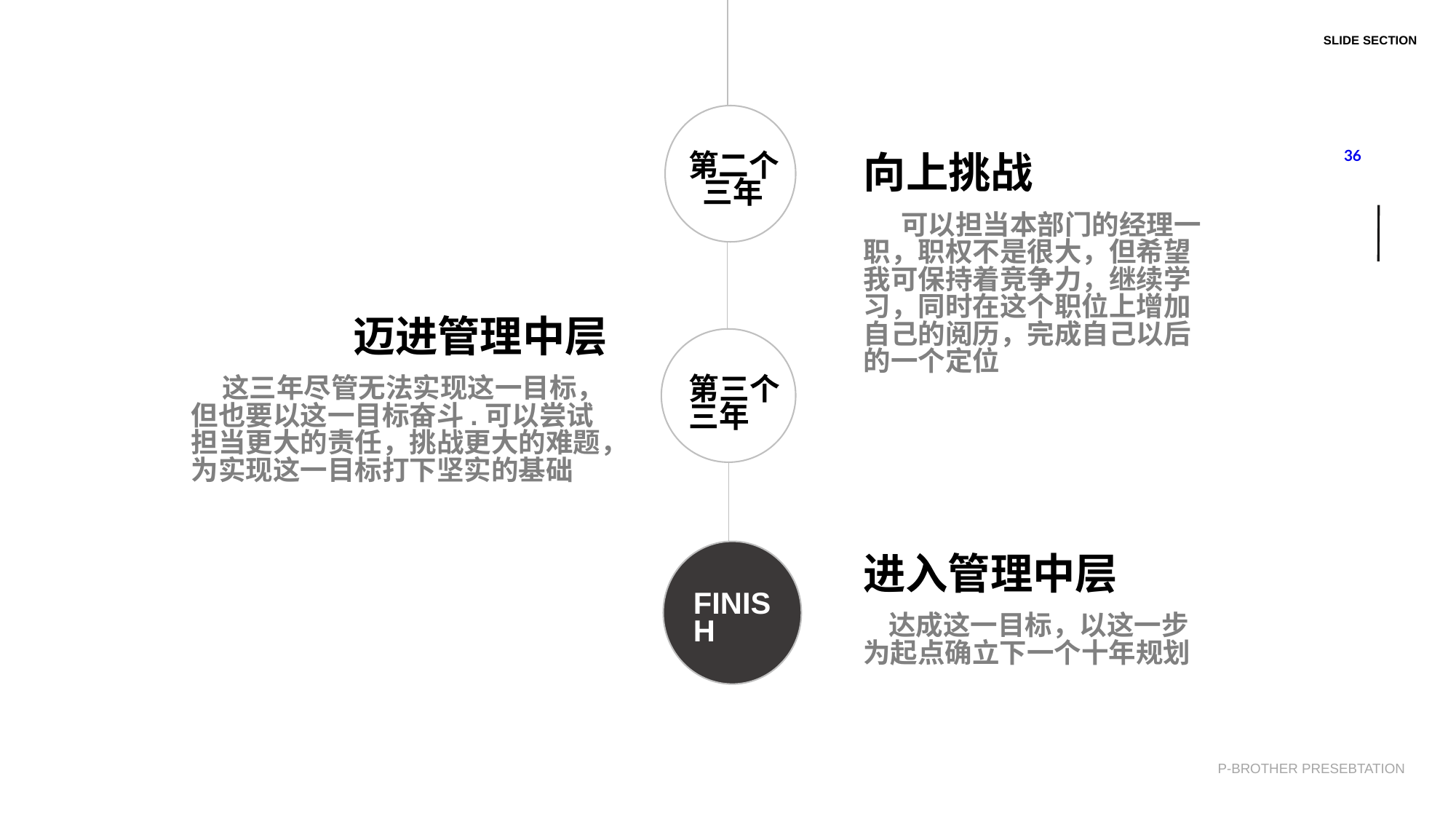

第二个
 三年
向上挑战
     可以担当本部门的经理一职，职权不是很大，但希望我可保持着竞争力，继续学习，同时在这个职位上增加自己的阅历，完成自己以后的一个定位
迈进管理中层
    这三年尽管无法实现这一目标，但也要以这一目标奋斗.可以尝试担当更大的责任，挑战更大的难题，为实现这一目标打下坚实的基础

第三个
三年

FINISH
进入管理中层
   达成这一目标，以这一步为起点确立下一个十年规划